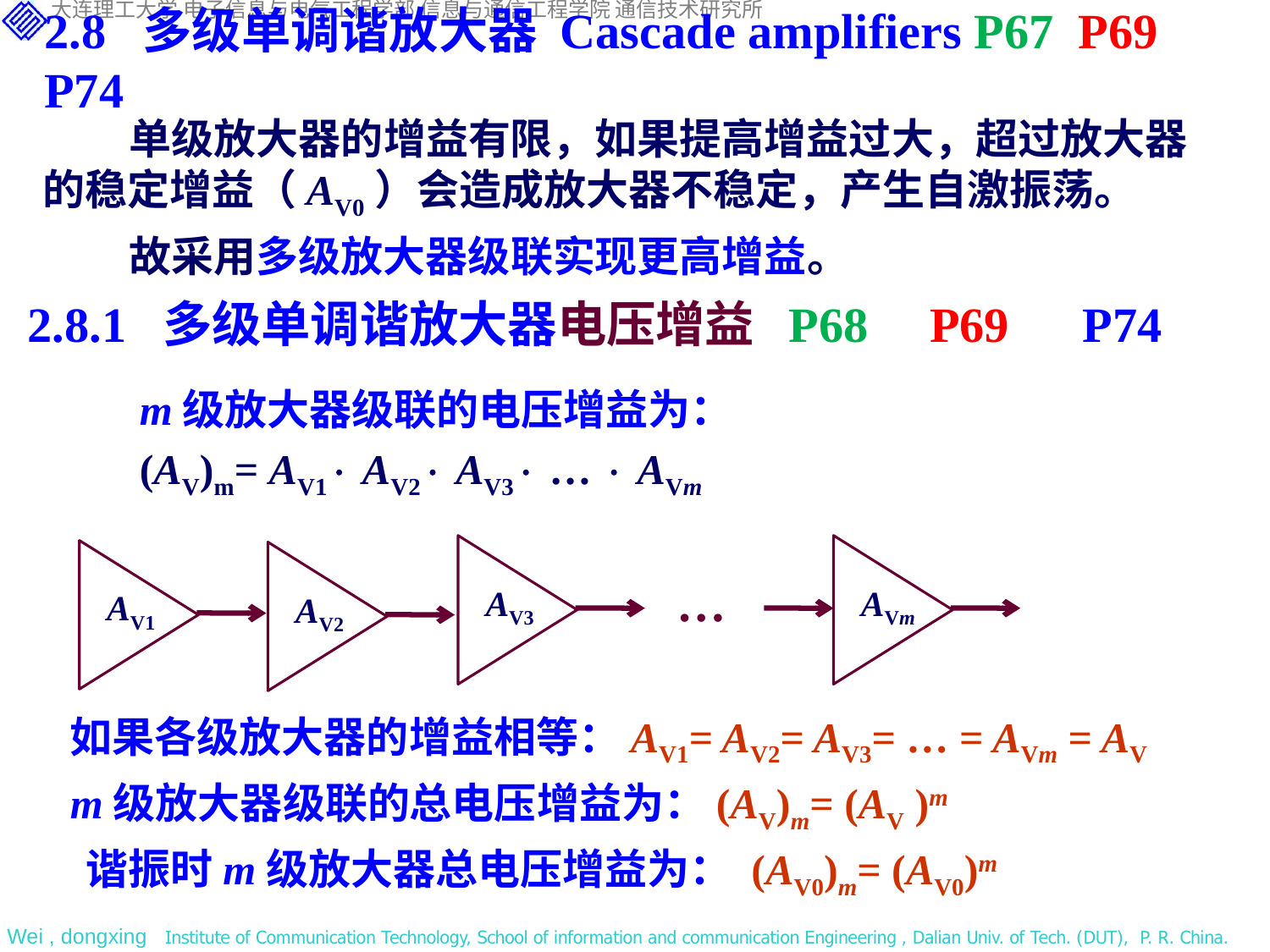

2.8  多级单调谐放大器 Cascade amplifiers P67  P69  P74
单级放大器的增益有限，如果提高增益过大，超过放大器的稳定增益（AV0）会造成放大器不稳定，产生自激振荡。
故采用多级放大器级联实现更高增益。
2.8.1  多级单调谐放大器电压增益  P68     P69      P74
m级放大器级联的电压增益为：
(AV)m= AV1⋅ AV2⋅ AV3⋅ … ⋅ AVm

AV3

AVm

AV1

AV2
…
如果各级放大器的增益相等：AV1= AV2= AV3= … = AVm = AV
m级放大器级联的总电压增益为：(AV)m= (AV )m
 谐振时m级放大器总电压增益为： (AV0)m= (AV0)m